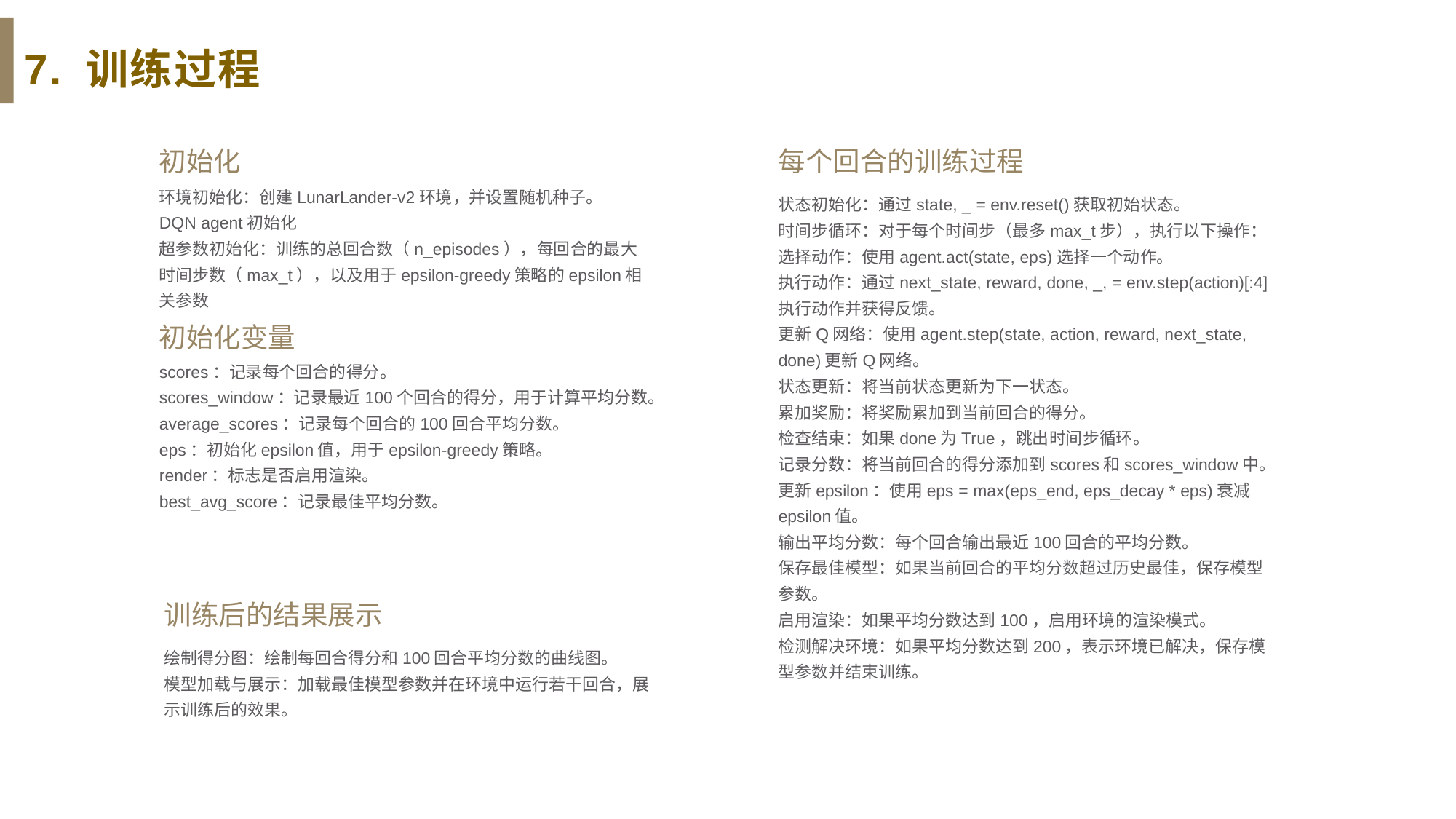

7. 训练过程
每个回合的训练过程
初始化
环境初始化：创建LunarLander-v2环境，并设置随机种子。
DQN agent初始化
超参数初始化：训练的总回合数（n_episodes），每回合的最大时间步数（max_t），以及用于epsilon-greedy策略的epsilon相关参数
状态初始化：通过state, _ = env.reset()获取初始状态。
时间步循环：对于每个时间步（最多max_t步），执行以下操作：
选择动作：使用agent.act(state, eps)选择一个动作。
执行动作：通过next_state, reward, done, _, = env.step(action)[:4]执行动作并获得反馈。
更新Q网络：使用agent.step(state, action, reward, next_state, done)更新Q网络。
状态更新：将当前状态更新为下一状态。
累加奖励：将奖励累加到当前回合的得分。
检查结束：如果done为True，跳出时间步循环。
记录分数：将当前回合的得分添加到scores和scores_window中。
更新epsilon：使用eps = max(eps_end, eps_decay * eps)衰减epsilon值。
输出平均分数：每个回合输出最近100回合的平均分数。
保存最佳模型：如果当前回合的平均分数超过历史最佳，保存模型参数。
启用渲染：如果平均分数达到100，启用环境的渲染模式。
检测解决环境：如果平均分数达到200，表示环境已解决，保存模型参数并结束训练。
初始化变量
scores：记录每个回合的得分。
scores_window：记录最近100个回合的得分，用于计算平均分数。
average_scores：记录每个回合的100回合平均分数。
eps：初始化epsilon值，用于epsilon-greedy策略。
render：标志是否启用渲染。
best_avg_score：记录最佳平均分数。
训练后的结果展示
绘制得分图：绘制每回合得分和100回合平均分数的曲线图。
模型加载与展示：加载最佳模型参数并在环境中运行若干回合，展示训练后的效果。